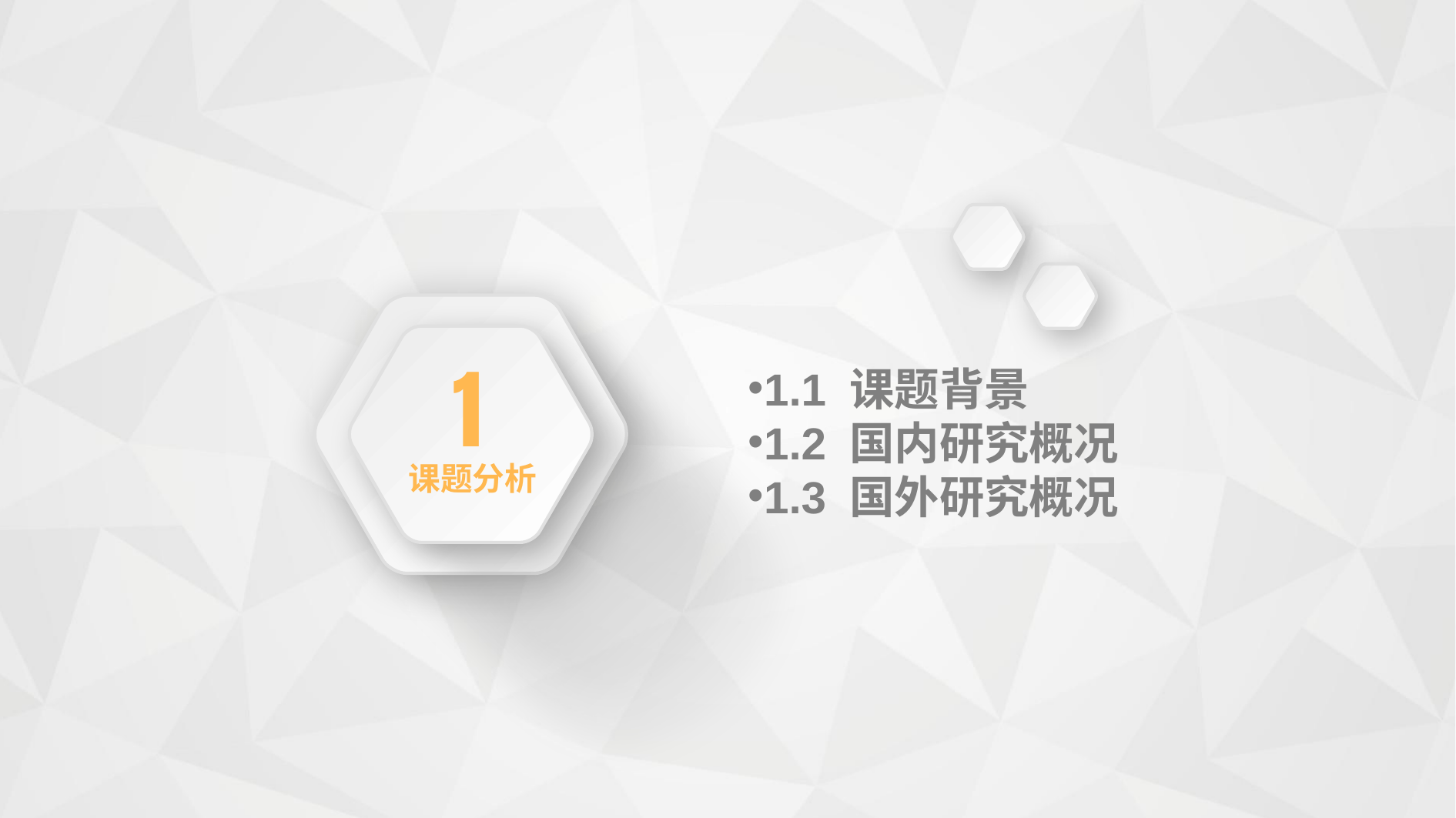

1
课题分析

1.1 课题背景
1.2 国内研究概况
1.3 国外研究概况